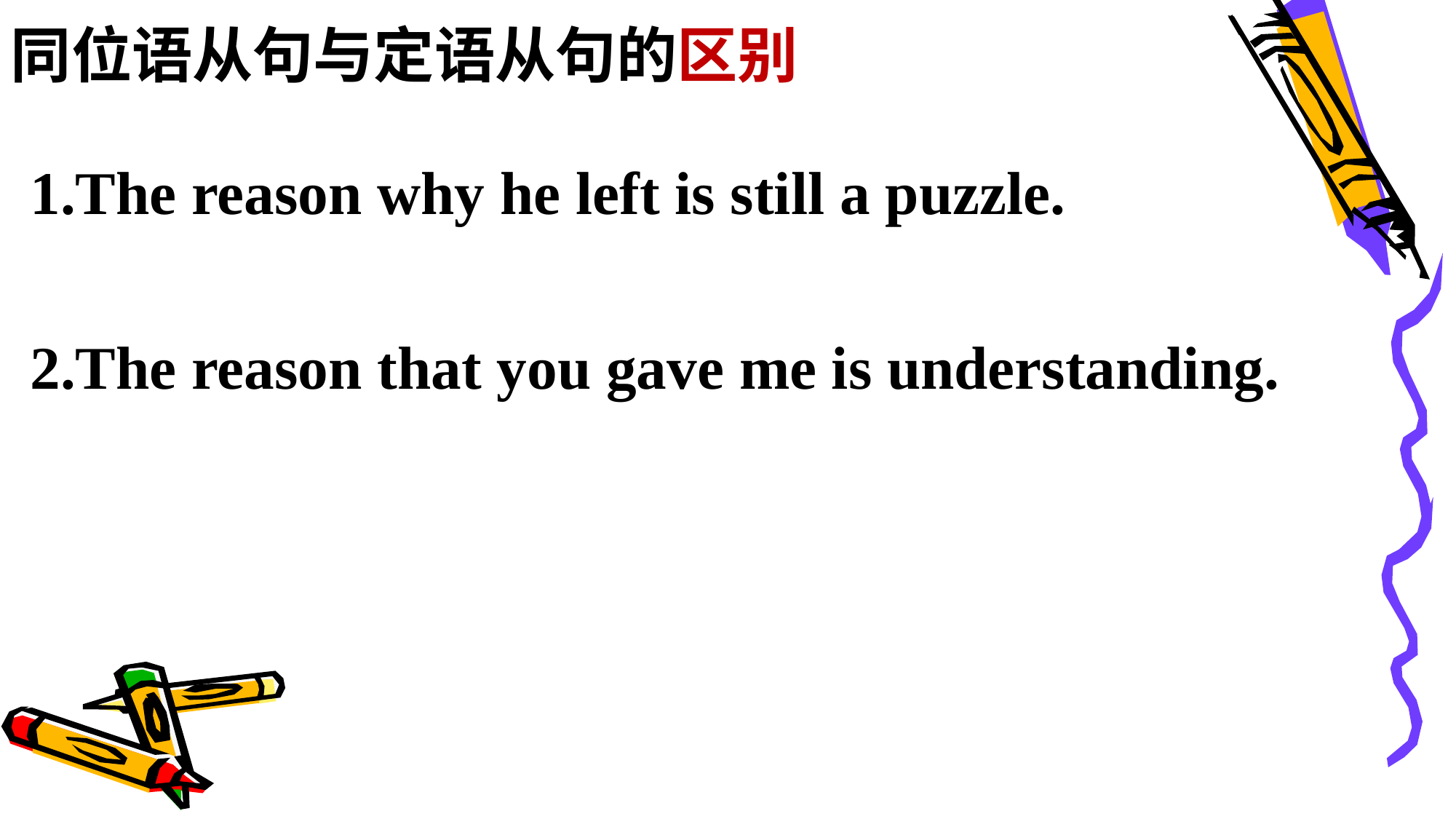

同位语从句与定语从句的区别
1.The reason why he left is still a puzzle.

2.The reason that you gave me is understanding.